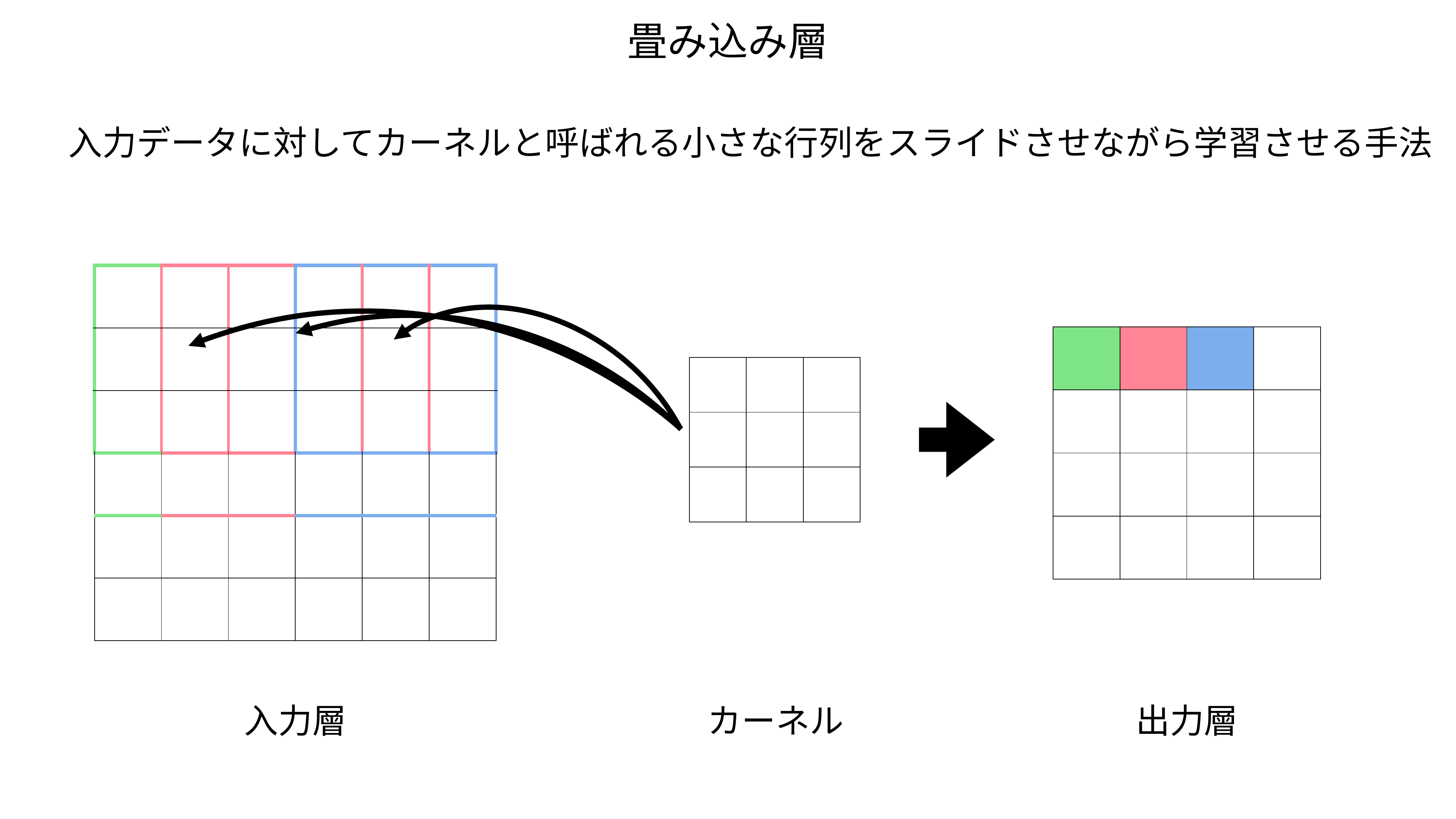

畳み込み層
入力データに対してカーネルと呼ばれる小さな行列をスライドさせながら学習させる手法
|  |  |  |  |  |  |
| --- | --- | --- | --- | --- | --- |
|  |  |  |  |  |  |
|  |  |  |  |  |  |
|  |  |  |  |  |  |
|  |  |  |  |  |  |
|  |  |  |  |  |  |

|  |  |  |  |
| --- | --- | --- | --- |
|  |  |  |  |
|  |  |  |  |
|  |  |  |  |
|  |  |  |
| --- | --- | --- |
|  |  |  |
|  |  |  |

入力層
カーネル
出力層